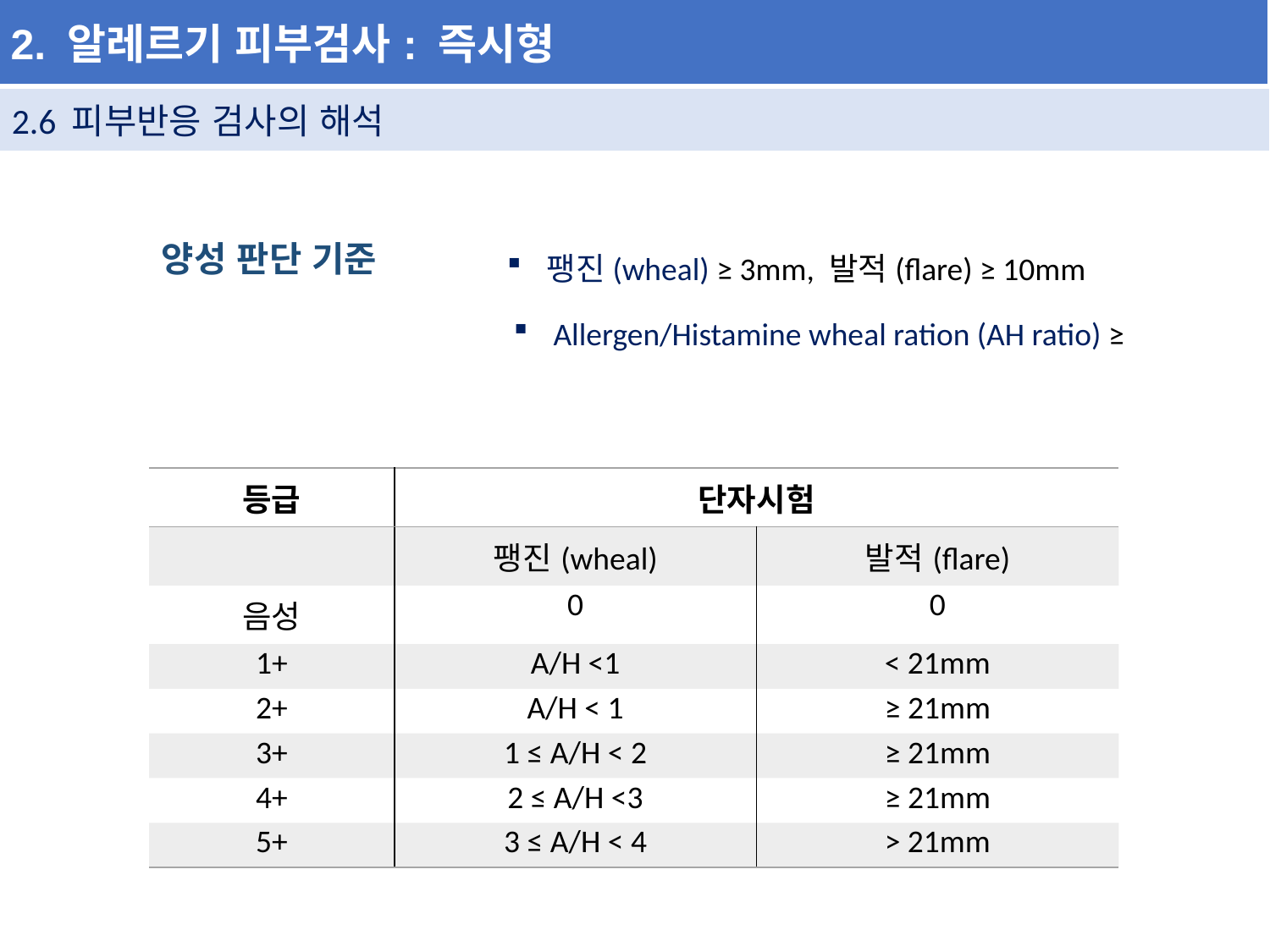

| 2. 알레르기 피부검사: 즉시형 |
| --- |
| 2.6 피부반응 검사의 해석 |
| --- |
양성 판단 기준
팽진(wheal) ≥ 3mm, 발적(flare) ≥ 10mm
Allergen/Histamine wheal ration (AH ratio) ≥
| 등급 | 단자시험 |  |
| --- | --- | --- |
|  | 팽진(wheal) | 발적(flare) |
| 음성 | 0 | 0 |
| 1+ | A/H <1 | < 21mm |
| 2+ | A/H < 1 | ≥ 21mm |
| 3+ | 1 ≤ A/H < 2 | ≥ 21mm |
| 4+ | 2 ≤ A/H <3 | ≥ 21mm |
| 5+ | 3 ≤ A/H < 4 | > 21mm |